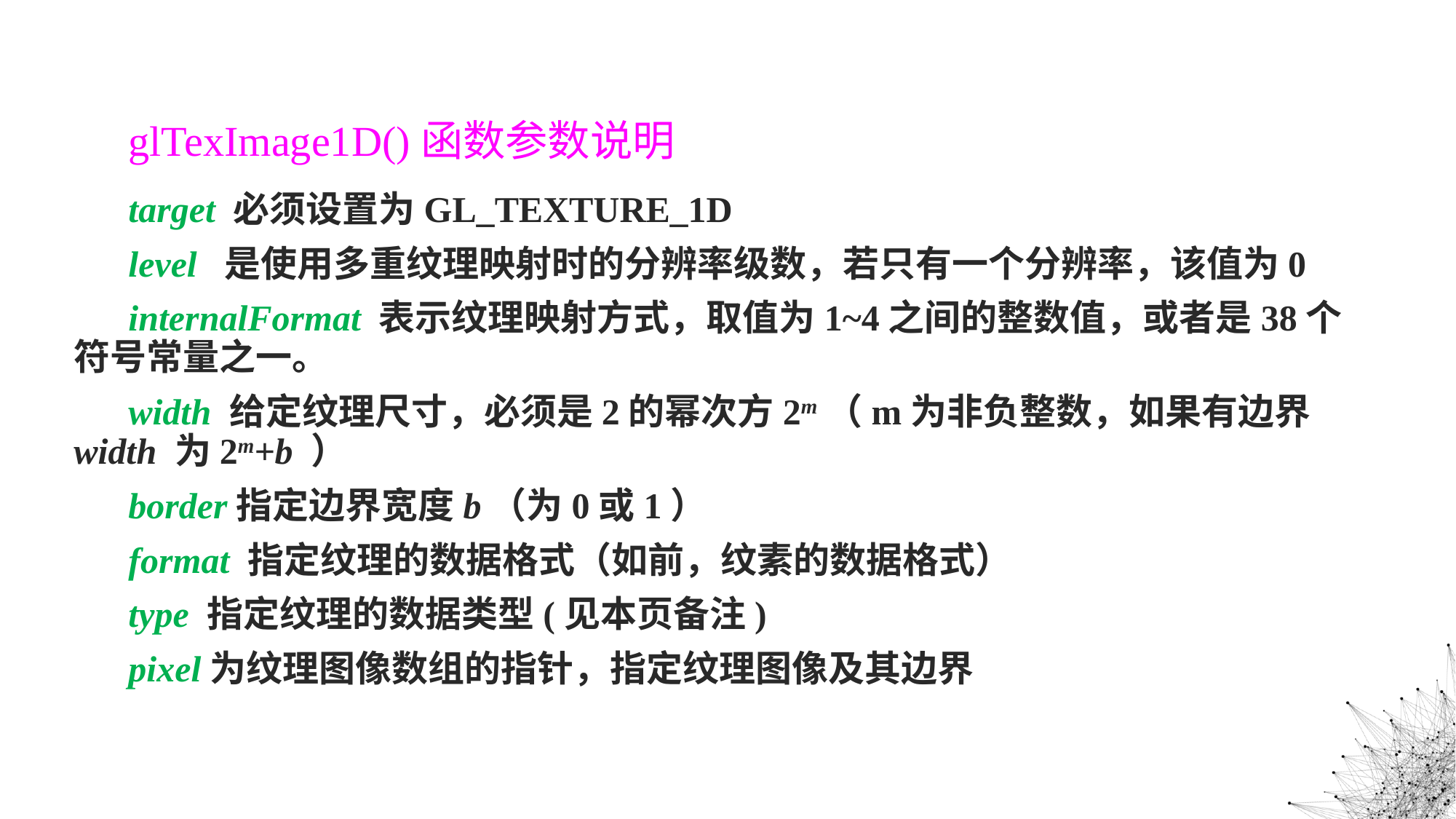

glTexImage1D()函数参数说明
target 必须设置为GL_TEXTURE_1D
level  是使用多重纹理映射时的分辨率级数，若只有一个分辨率，该值为0
internalFormat 表示纹理映射方式，取值为1~4之间的整数值，或者是38个符号常量之一。
width 给定纹理尺寸，必须是2的幂次方2m（m为非负整数，如果有边界width 为2m+b ）
border指定边界宽度b（为0或1）
format 指定纹理的数据格式（如前，纹素的数据格式）
type 指定纹理的数据类型(见本页备注)
pixel为纹理图像数组的指针，指定纹理图像及其边界